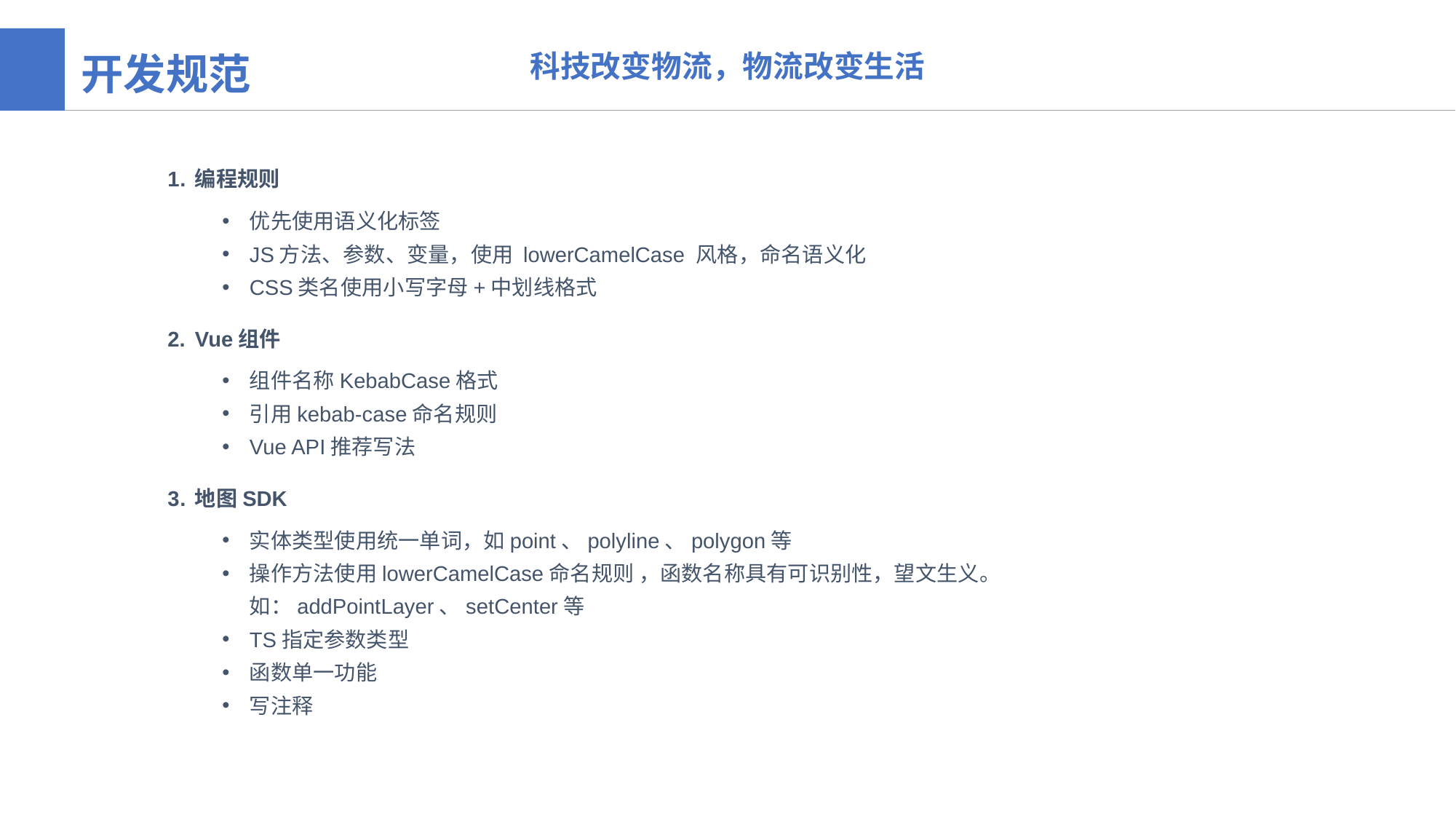

开发规范
科技改变物流，物流改变生活
编程规则
优先使用语义化标签
JS方法、参数、变量，使用 lowerCamelCase 风格，命名语义化
CSS类名使用小写字母+中划线格式
Vue组件
组件名称KebabCase格式
引用kebab-case命名规则
Vue API推荐写法
地图SDK
实体类型使用统一单词，如point、polyline、polygon等
操作方法使用lowerCamelCase命名规则 ，函数名称具有可识别性，望文生义。如：addPointLayer、setCenter等
TS指定参数类型
函数单一功能
写注释